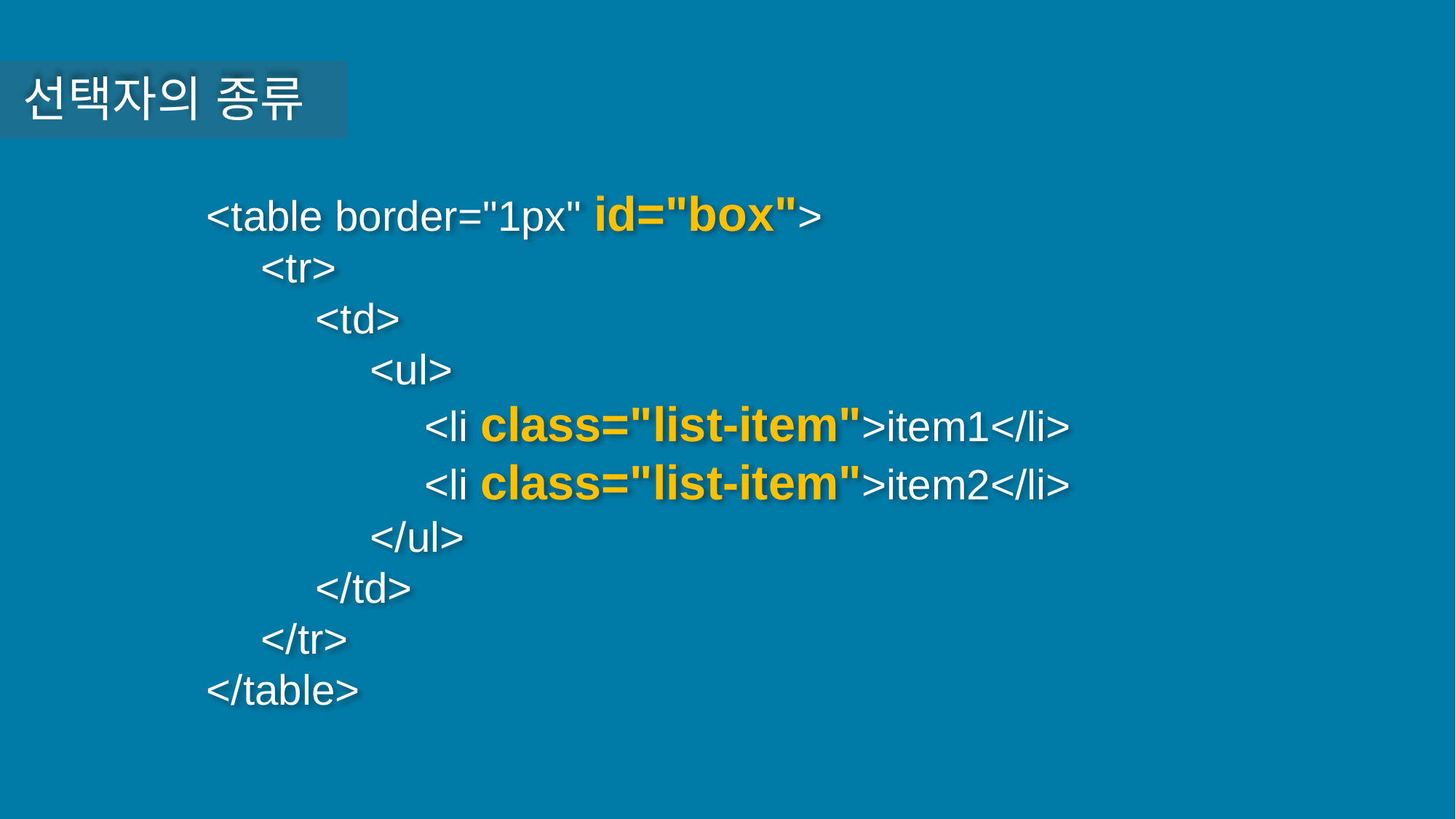

선택자의 종류
<table border="1px" id="box">
<tr>
<td>
<ul>
<li class="list-item">item1</li>
<li class="list-item">item2</li>
</ul>
</td>
</tr>
</table>